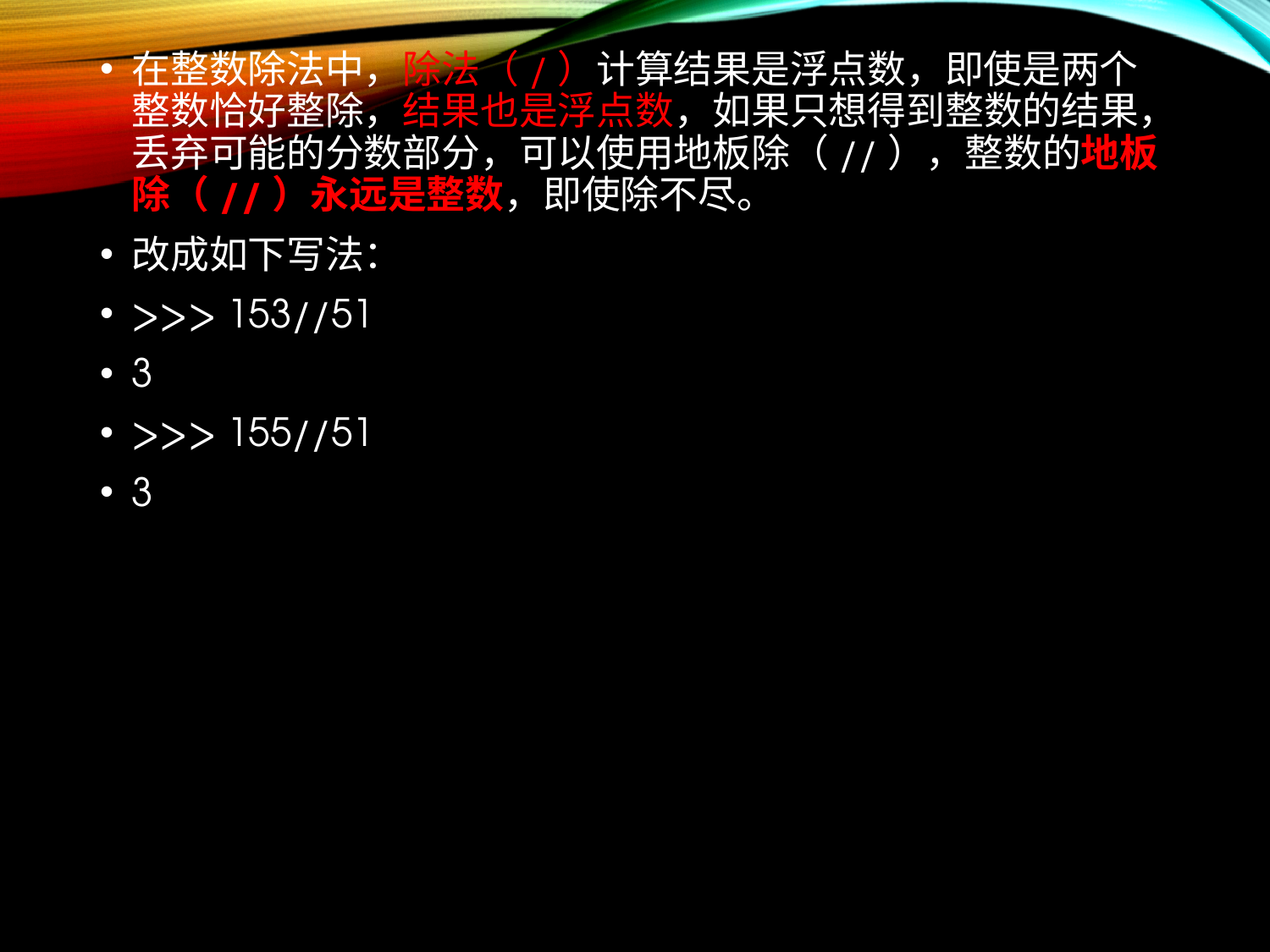

在整数除法中，除法（/）计算结果是浮点数，即使是两个整数恰好整除，结果也是浮点数，如果只想得到整数的结果，丢弃可能的分数部分，可以使用地板除（//），整数的地板除（//）永远是整数，即使除不尽。
改成如下写法：
>>> 153//51
3
>>> 155//51
3